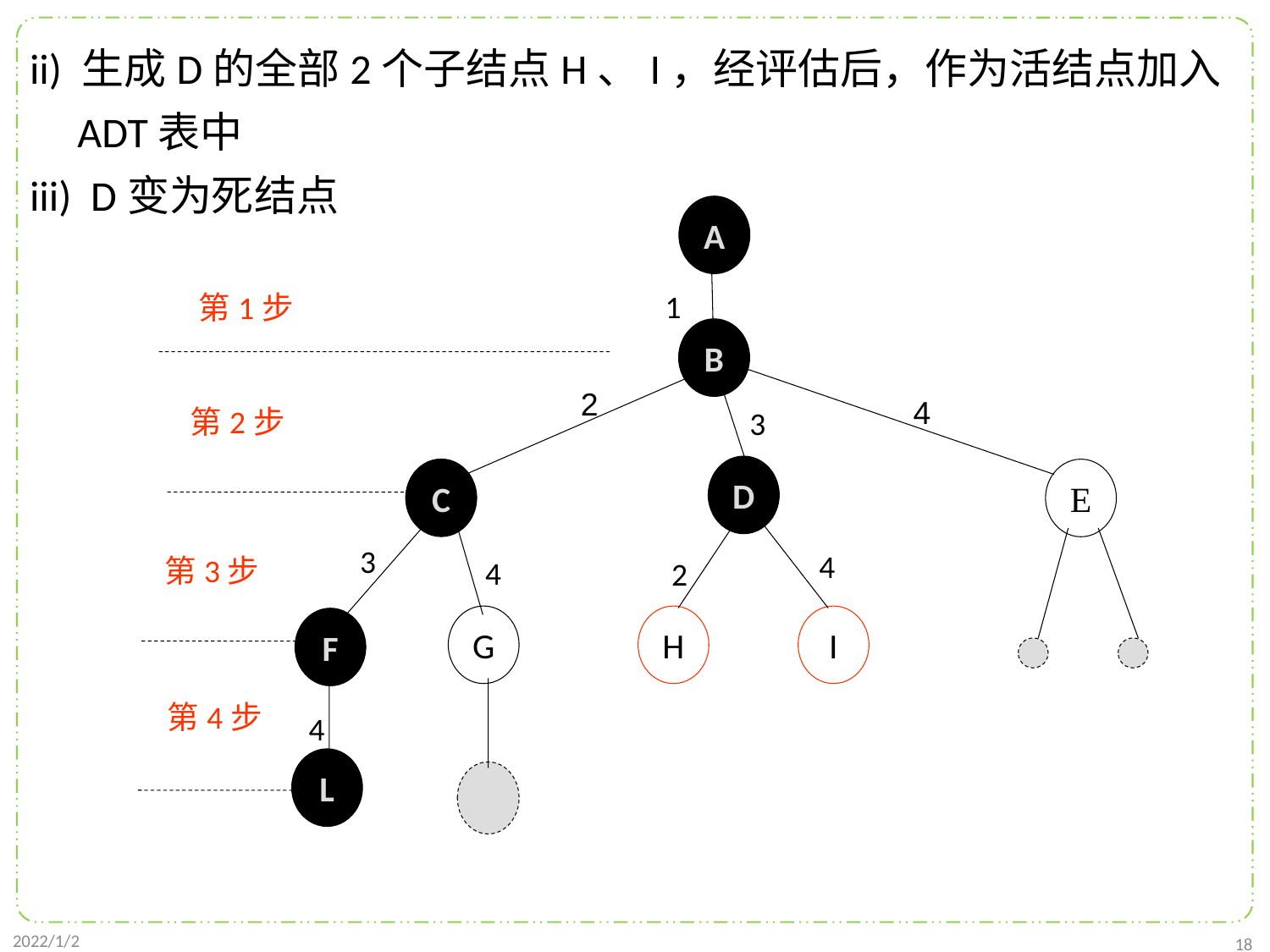

ii) 生成D的全部2个子结点H、I，经评估后，作为活结点加入
     ADT表中
iii)  D变为死结点

A

1
第1步
B

2

4
第2步
3
D
C
E

3
4
第3步
4
2
G
H
I
F

第4步
4
L

2022/1/2
18